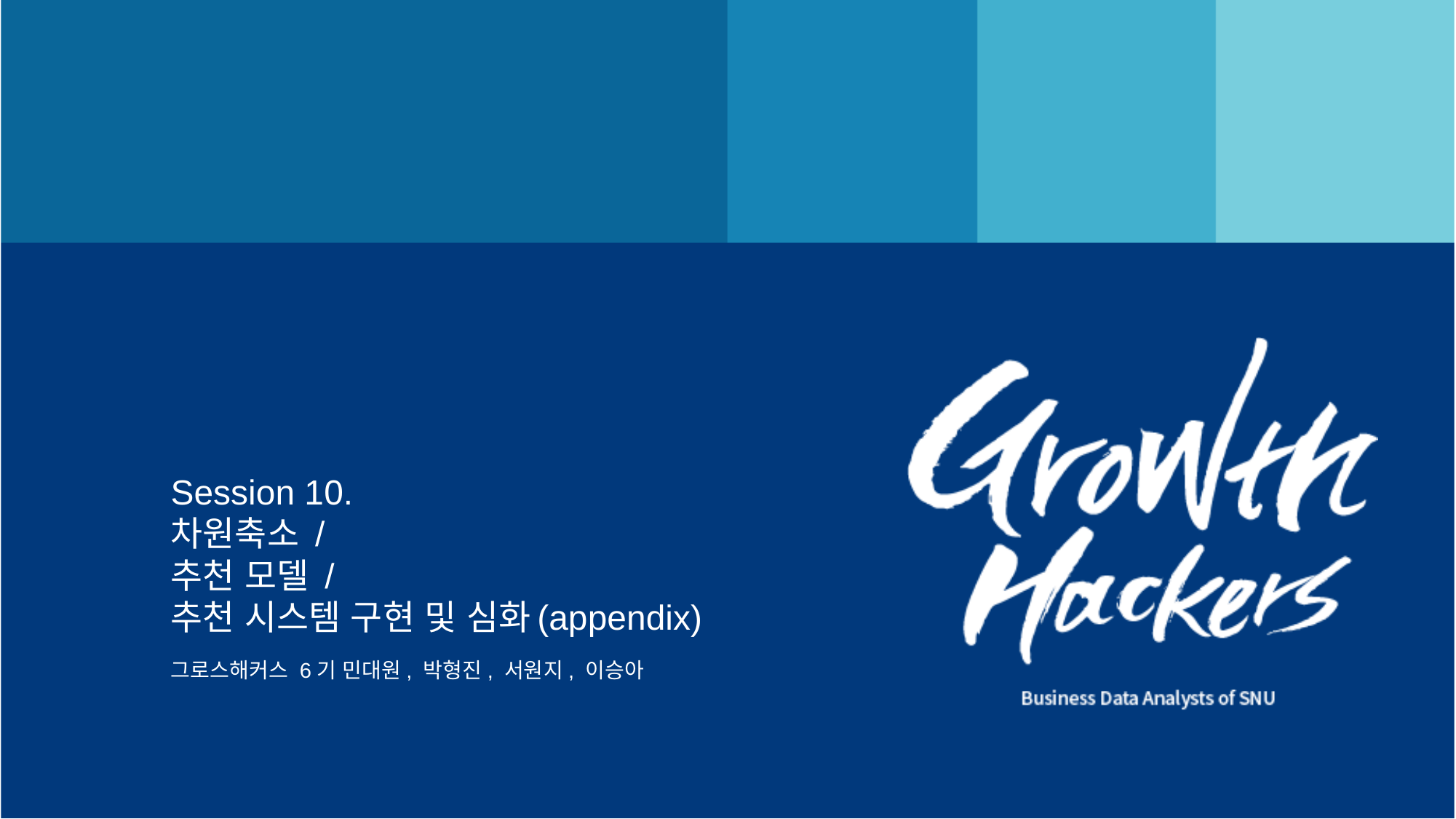

# Session 10. 차원축소 / 추천 모델 / 추천 시스템 구현 및 심화(appendix)
그로스해커스 6기 민대원, 박형진, 서원지, 이승아